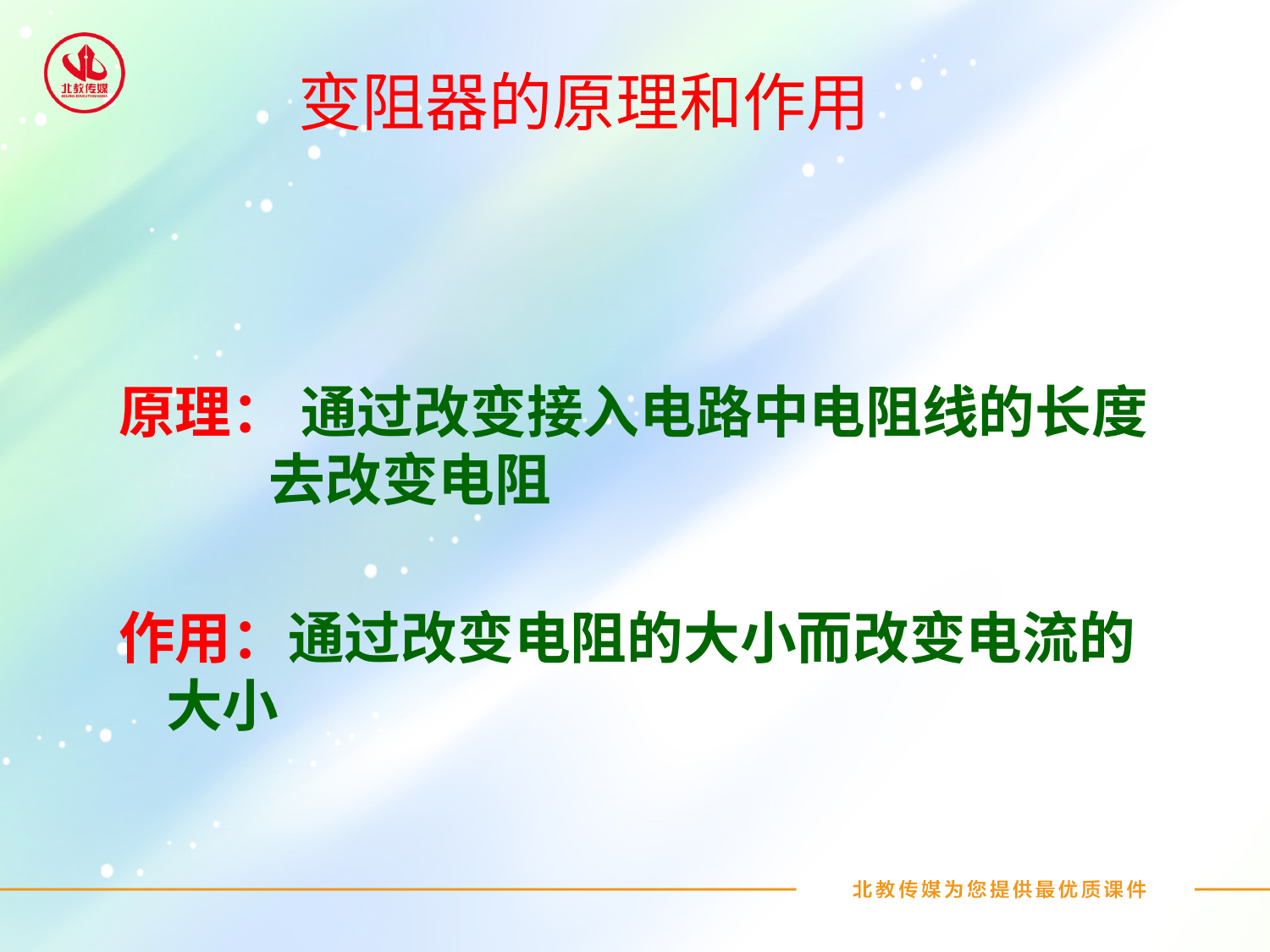

# 变阻器的原理和作用
原理： 通过改变接入电路中电阻线的长度          去改变电阻

作用：通过改变电阻的大小而改变电流的大小